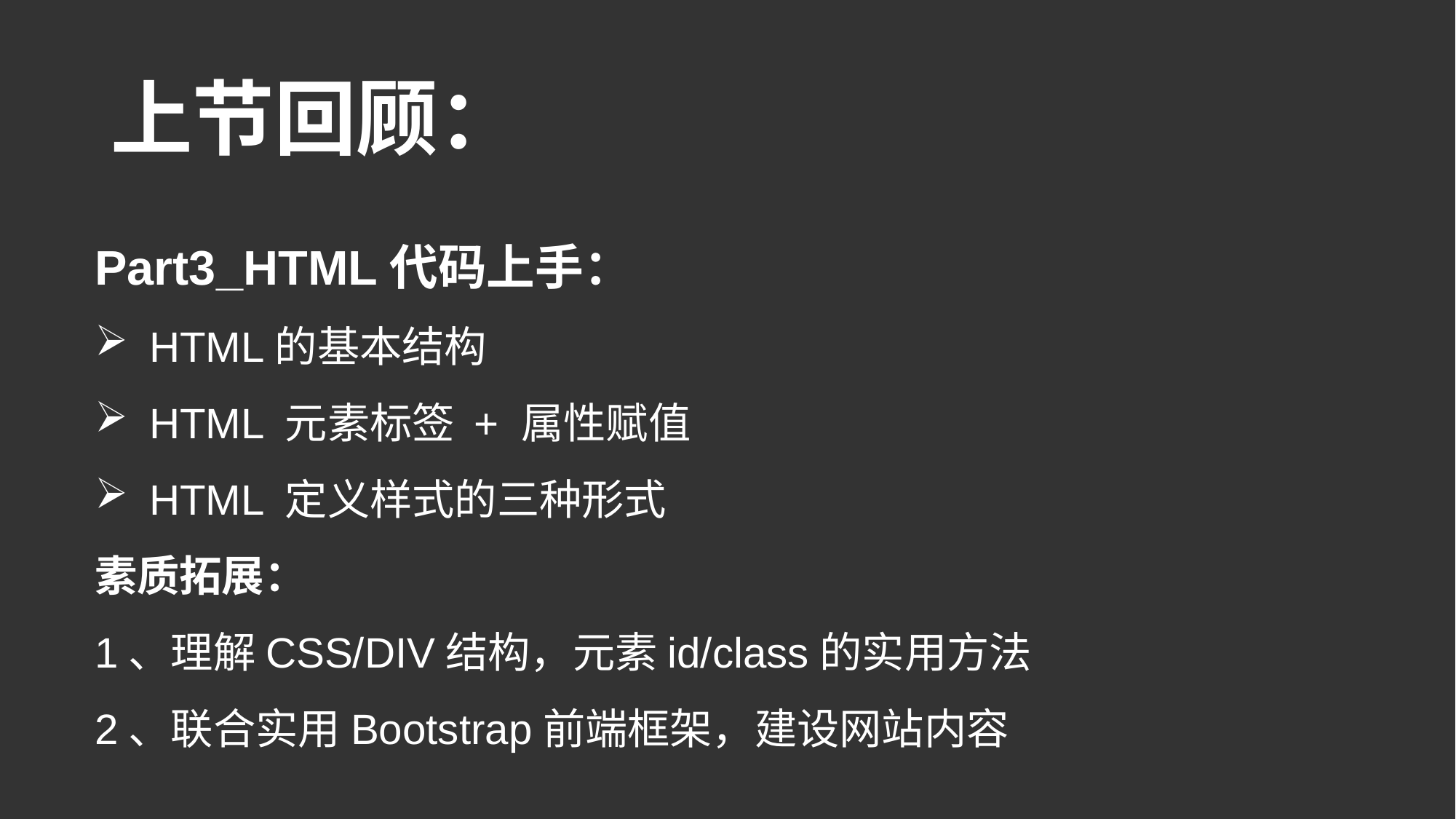

# 上节回顾：
Part3_HTML代码上手：
HTML的基本结构
HTML 元素标签 + 属性赋值
HTML 定义样式的三种形式
素质拓展：
1、理解CSS/DIV结构，元素id/class的实用方法
2、联合实用Bootstrap前端框架，建设网站内容